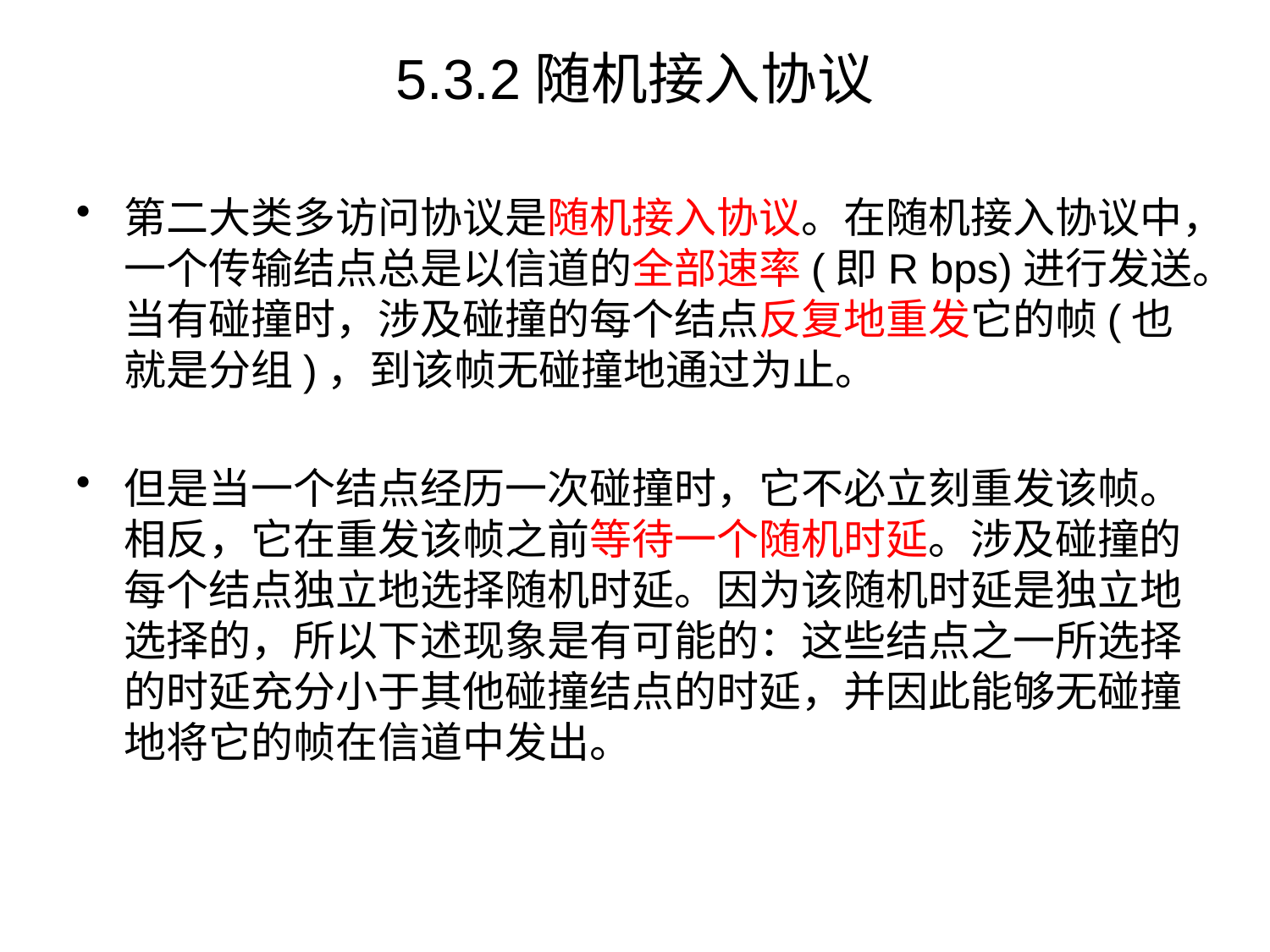

# 5.3.2随机接入协议
第二大类多访问协议是随机接入协议。在随机接入协议中，一个传输结点总是以信道的全部速率(即R bps)进行发送。当有碰撞时，涉及碰撞的每个结点反复地重发它的帧(也就是分组)，到该帧无碰撞地通过为止。

但是当一个结点经历一次碰撞时，它不必立刻重发该帧。相反，它在重发该帧之前等待一个随机时延。涉及碰撞的每个结点独立地选择随机时延。因为该随机时延是独立地选择的，所以下述现象是有可能的：这些结点之一所选择的时延充分小于其他碰撞结点的时延，并因此能够无碰撞地将它的帧在信道中发出。